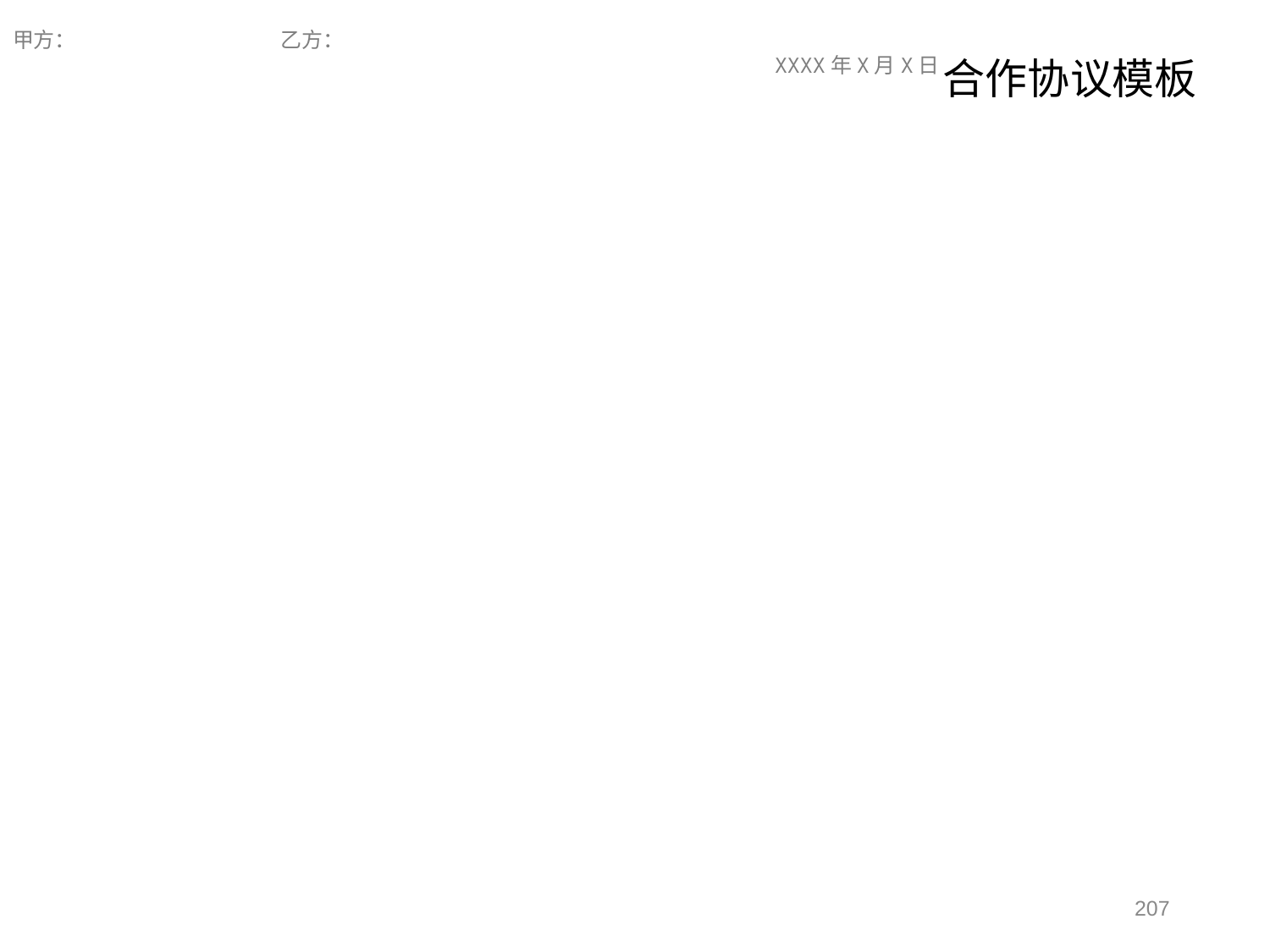

合作协议模板
XX与XX合作协议

甲方：
 法定代表人：

乙方：
      法定代表人：

甲乙双方为携手合作，促进发展，满足利益，明确责任，依据中华人民共和国有关法律之相关规定，本着诚实信用、互惠互利原则，结合双方实际，协商一致，特签订本合同，以求共同恪守：
一、合同内容
甲方承诺为乙方提供XX服务，作为合作条件，乙方应当向甲方提供XX相关数据信息。
二、双方的权利与义务
1、甲方自合同签订成立之时起XXX
2、乙方XXX
三、合同期限
合同有效期为X年，自合同签订成立之时起计算。
三、争议解决方式
1、一方违约，须向对方支付违约金，金额为XX元人民币。
2、双方无法自行解决争议的，以诉讼方式解决。
四、补充与附件
　　本合同未尽事宜，依照有关法律、法规执行，法律、法规未作规定的，甲乙双方可以达成书面补充协议。本合同的附件和补充协议均为本合同不可分割的组成部分，与本合同具有同等的法律效力。
五、合同效力
合同自双方签字之时起生效。

甲方：                                            乙方：
                                                            XXXX年X月X日

207